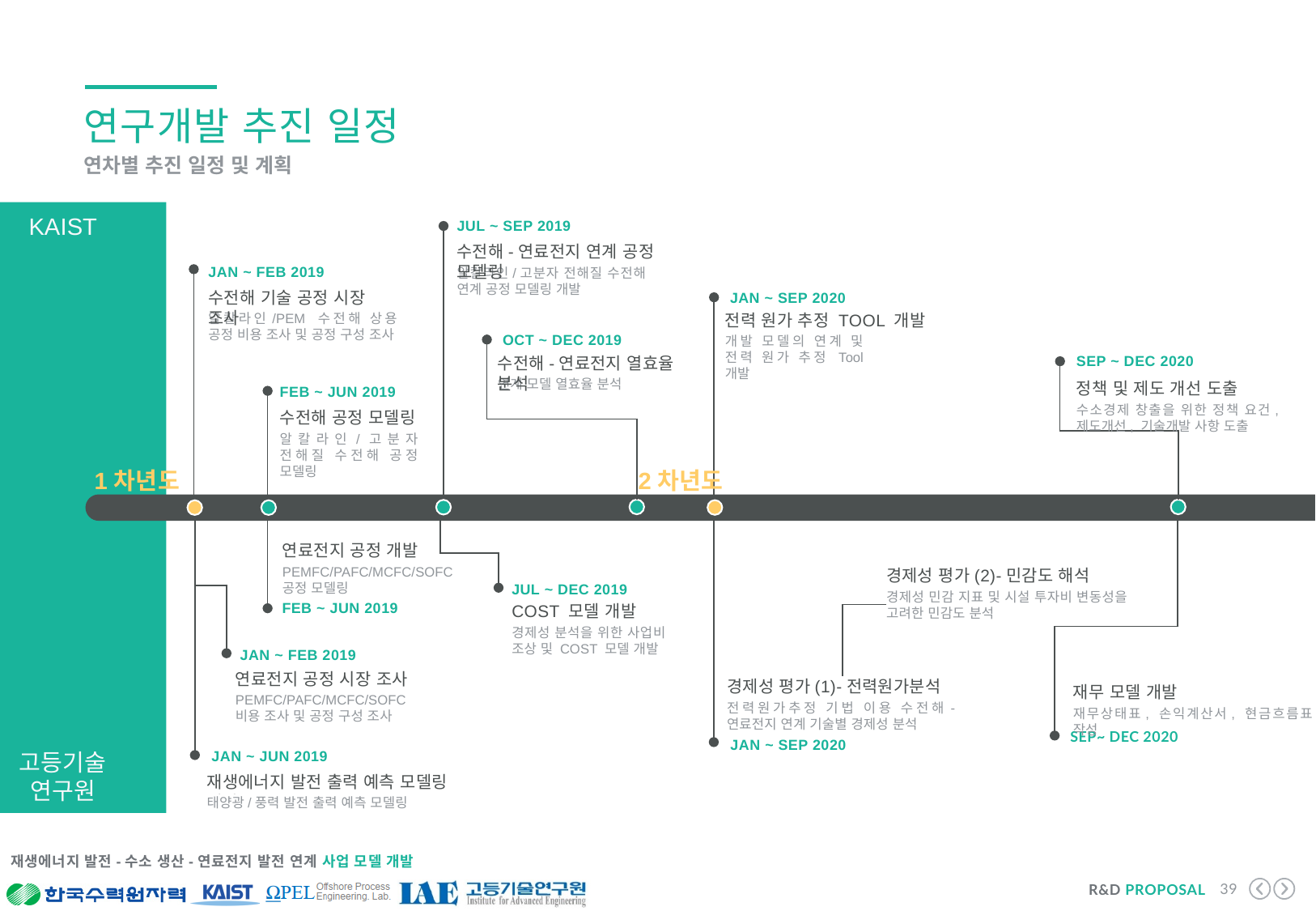

연구개발 추진 일정
연차별 추진 일정 및 계획

KAIST
JUl ~ SEP 2019
수전해-연료전지 연계 공정 모델링
알칼라인/고분자 전해질 수전해 연계 공정 모델링 개발
Jan ~ Feb 2019
수전해 기술 공정 시장 조사
알칼라인/PEM 수전해 상용 공정 비용 조사 및 공정 구성 조사
JAN ~ SEP 2020
전력 원가 추정 Tool 개발
개발 모델의 연계 및 전력 원가 추정 Tool 개발
OCT ~ DEC 2019
SEP ~ DEC 2020
수전해-연료전지 열효율 분석
연계 모델 열효율 분석
정책 및 제도 개선 도출
수소경제 창출을 위한 정책 요건, 제도개선, 기술개발 사항 도출
feb ~ jun 2019
수전해 공정 모델링
알칼라인/고분자 전해질 수전해 공정 모델링
1차년도
2차년도

연료전지 공정 개발
PEMFC/PAFC/MCFC/SOFC 공정 모델링
경제성 평가(2)-민감도 해석

경제성 민감 지표 및 시설 투자비 변동성을 고려한 민감도 분석
JUl ~ DEC 2019
feb ~ jun 2019
COST 모델 개발

경제성 분석을 위한 사업비 조상 및 COST 모델 개발
Jan ~ Feb 2019
연료전지 공정 시장 조사

PEMFC/PAFC/MCFC/SOFC비용 조사 및 공정 구성 조사
경제성 평가(1)-전력원가분석

전력원가추정 기법 이용 수전해-연료전지 연계 기술별 경제성 분석
재무 모델 개발
재무상태표, 손익계산서, 현금흐름표 작성
SEP~ DEC 2020
Jan ~ SEP 2020
고등기술
연구원
Jan ~ Jun 2019
재생에너지 발전 출력 예측 모델링 개발
태양광/풍력 발전 출력 예측 모델링